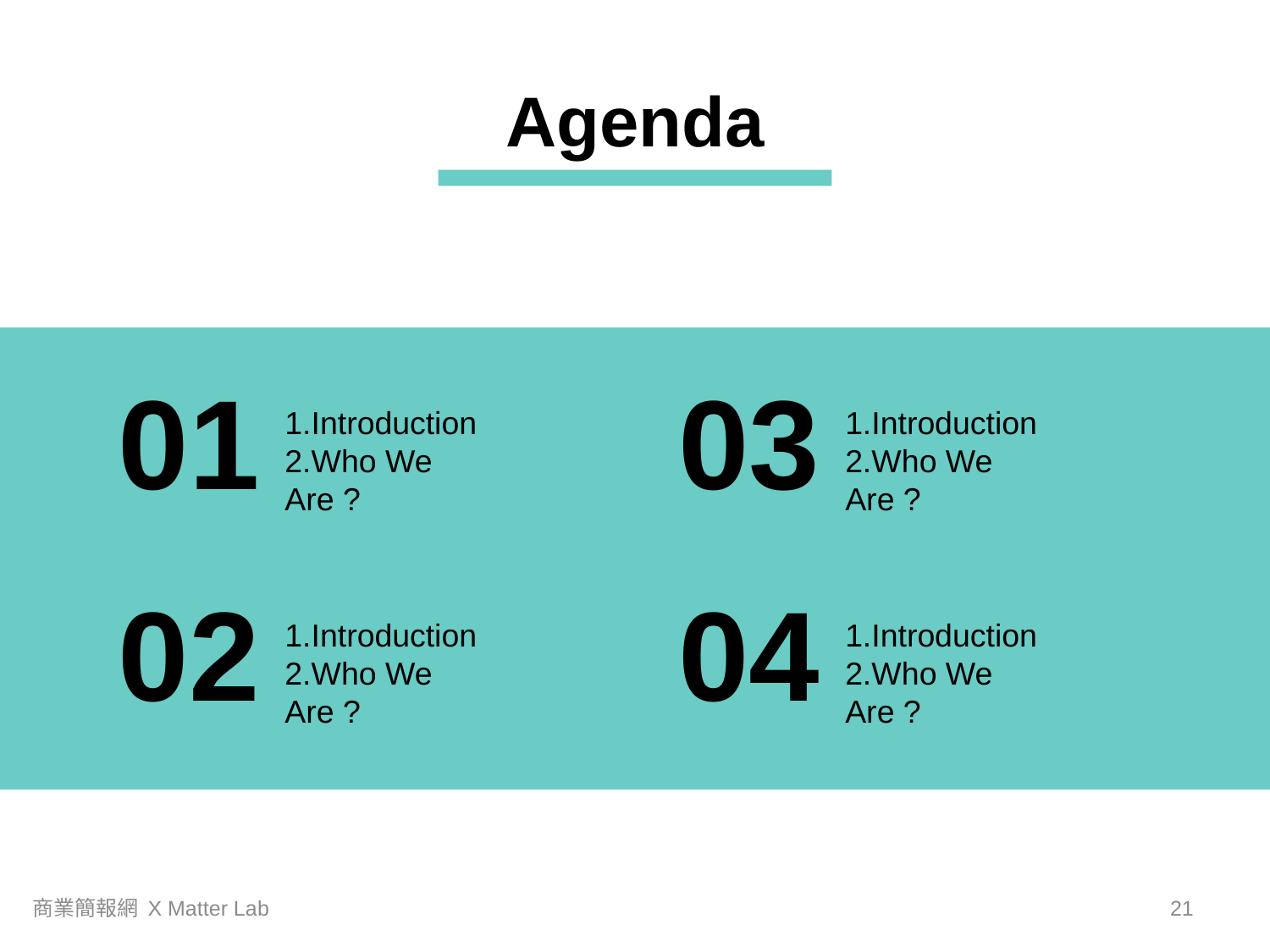

Agenda

01
1.Introduction
2.Who We Are ?
03
1.Introduction
2.Who We Are ?
02
1.Introduction
2.Who We Are ?
04
1.Introduction
2.Who We Are ?
商業簡報網 X Matter Lab
21